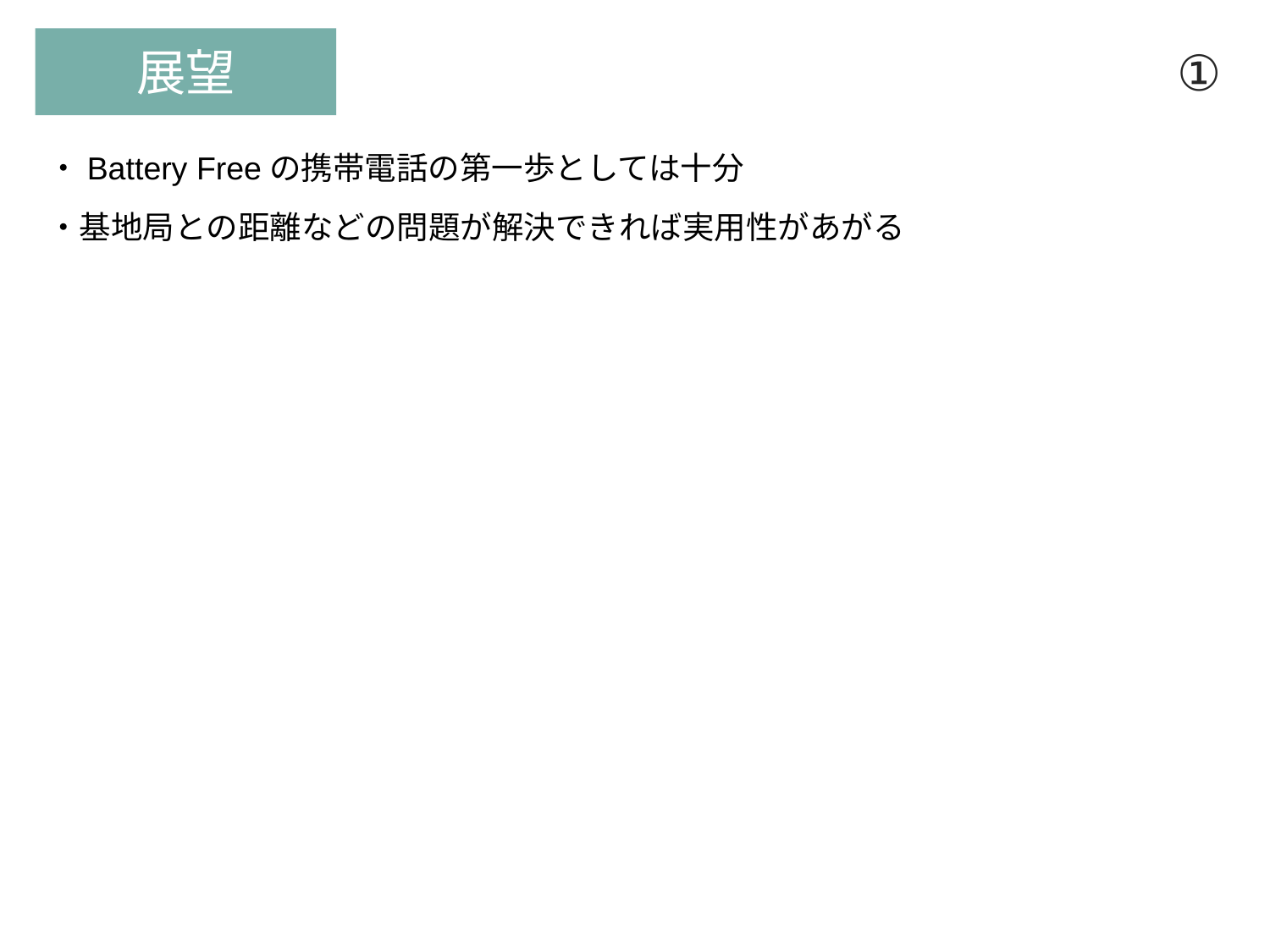

展望
①
・Battery Freeの携帯電話の第一歩としては十分
・基地局との距離などの問題が解決できれば実用性があがる